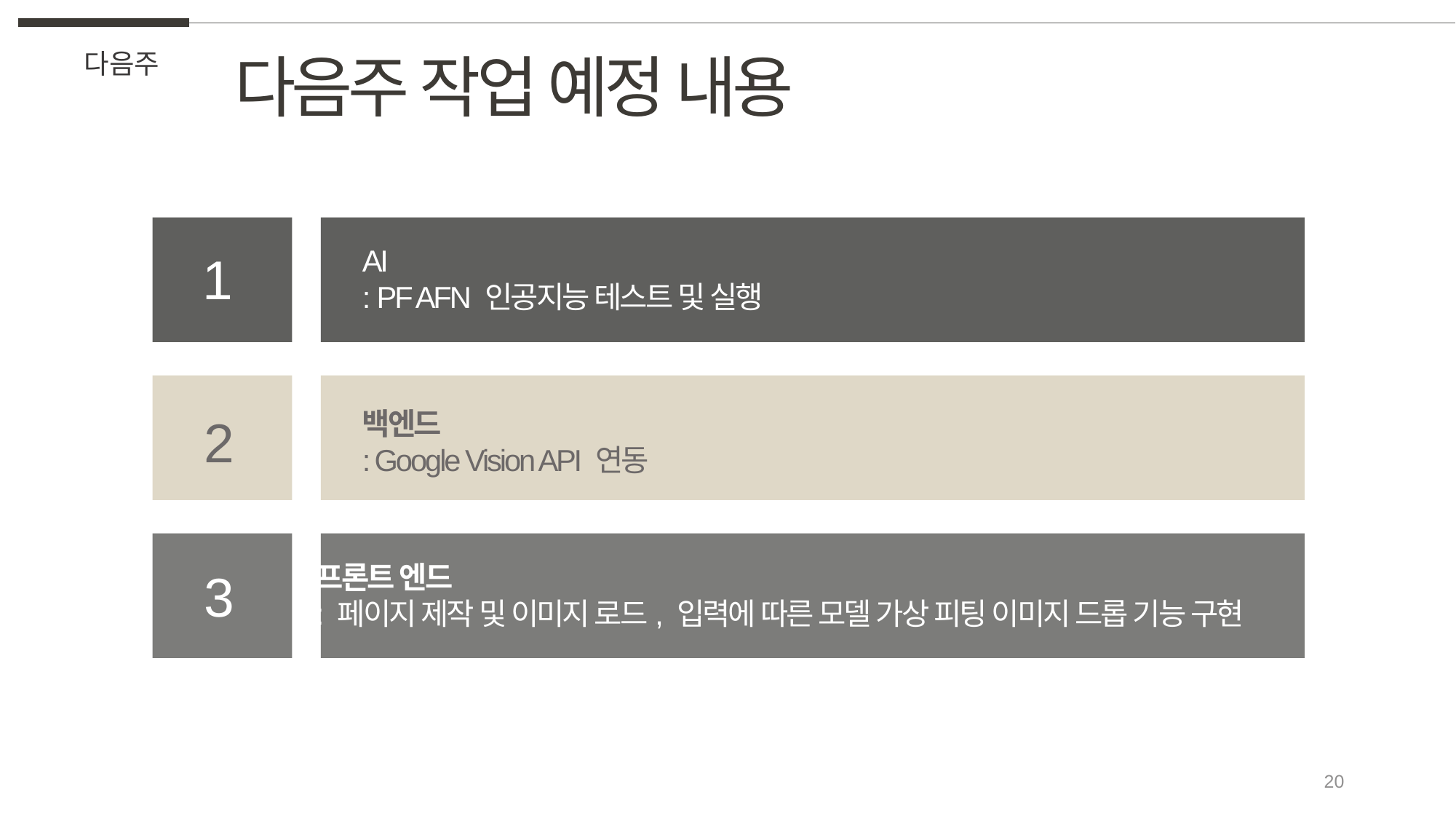

다음주 작업 예정 내용
다음주

AI
: PF AFN 인공지능 테스트 및 실행
1

백엔드
: Google Vision API 연동
2

프론트 엔드
: 페이지 제작 및 이미지 로드, 입력에 따른 모델 가상 피팅 이미지 드롭 기능 구현
3
20